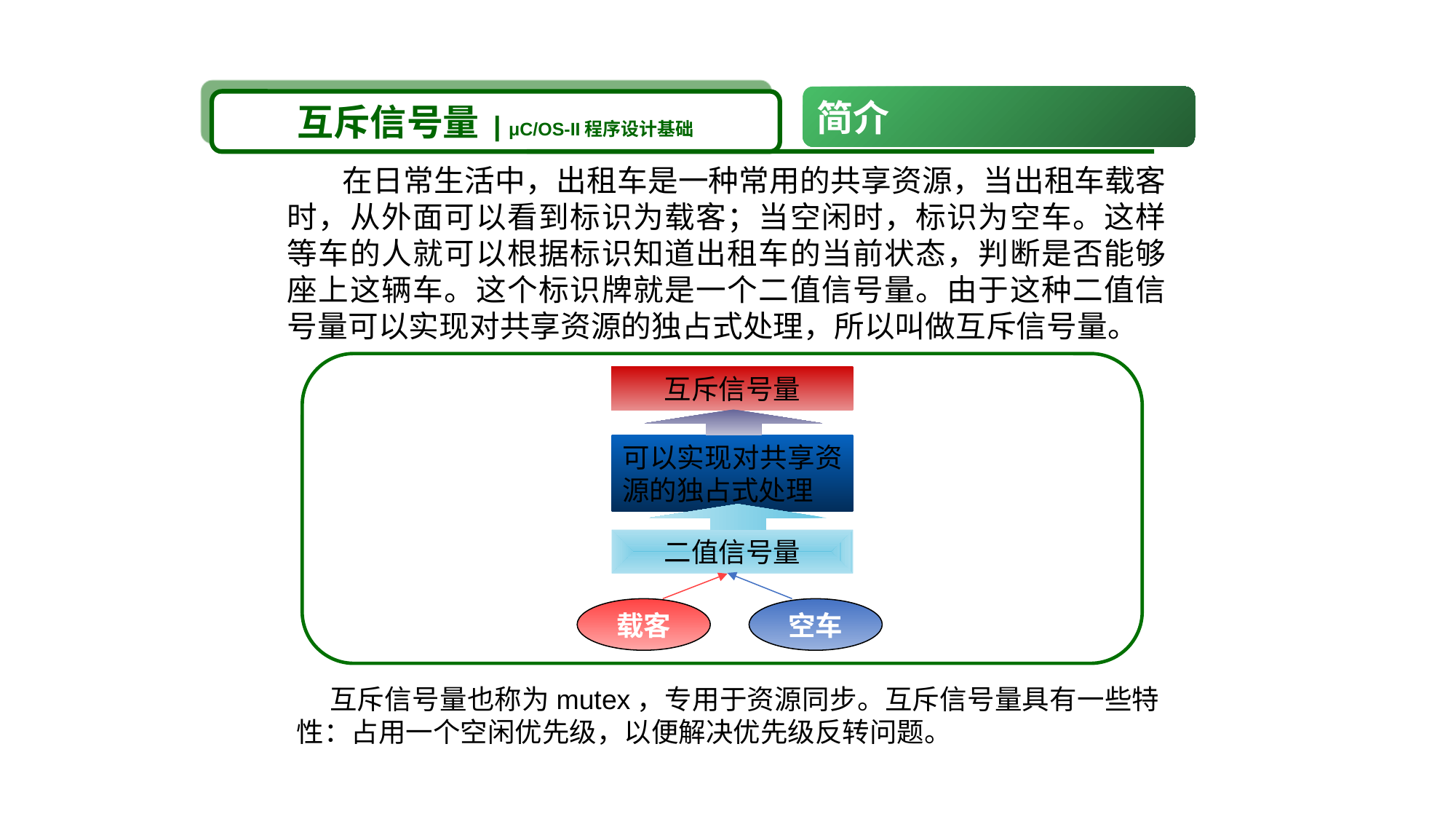

简介
互斥信号量 | μC/OS-II程序设计基础

       在日常生活中，出租车是一种常用的共享资源，当出租车载客时，从外面可以看到标识为载客；当空闲时，标识为空车。这样等车的人就可以根据标识知道出租车的当前状态，判断是否能够座上这辆车。这个标识牌就是一个二值信号量。由于这种二值信号量可以实现对共享资源的独占式处理，所以叫做互斥信号量。

互斥信号量

可以实现对共享资源的独占式处理
二值信号量

载客

空车
互斥信号量也称为mutex，专用于资源同步。互斥信号量具有一些特性：占用一个空闲优先级，以便解决优先级反转问题。